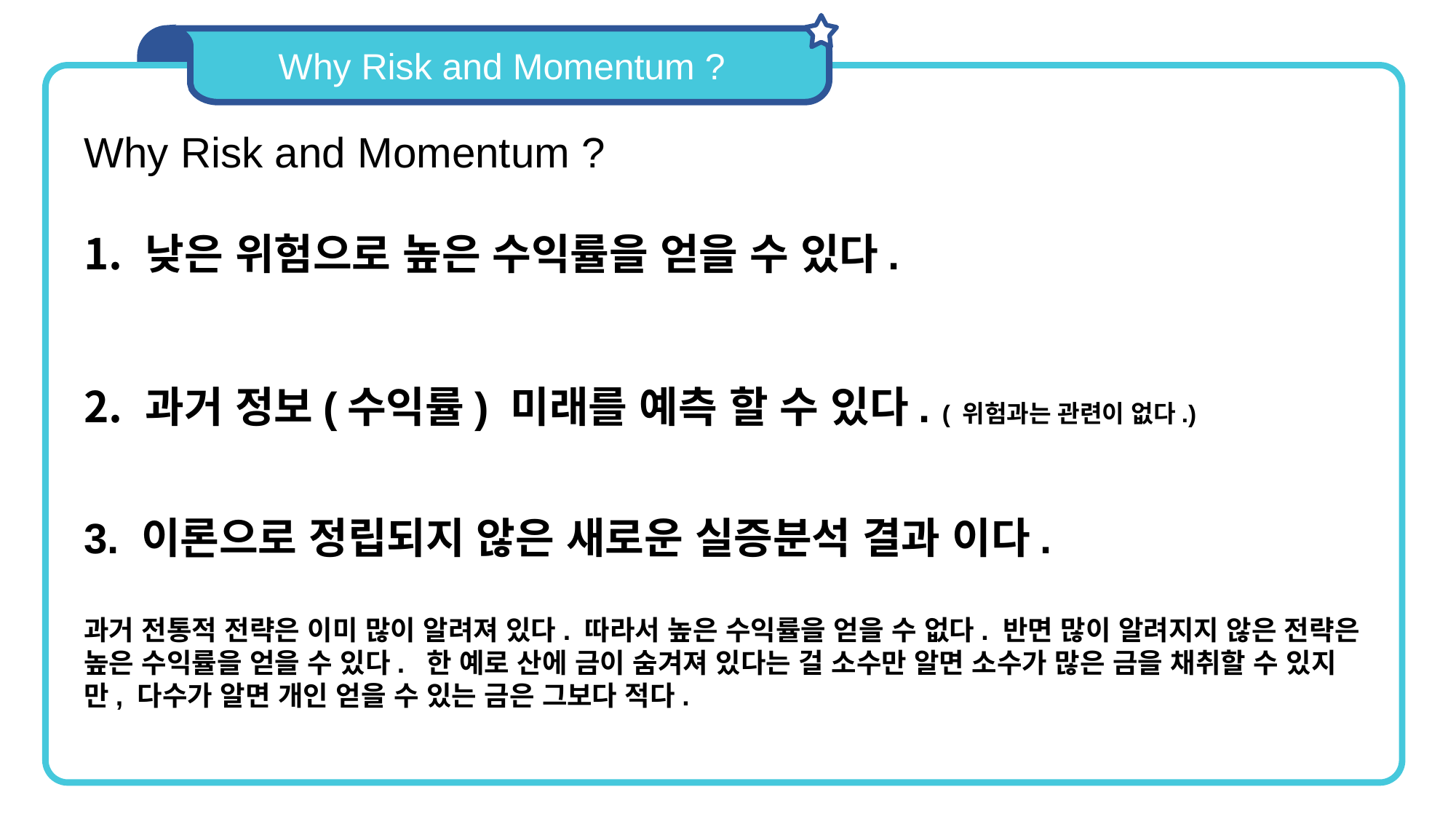

Why Risk and Momentum ?
Low Risk Anomaly & Momentum Anomaly
Why Risk and Momentum ?

낮은 위험으로 높은 수익률을 얻을 수 있다.

과거 정보(수익률) 미래를 예측 할 수 있다. ( 위험과는 관련이 없다.)

3. 이론으로 정립되지 않은 새로운 실증분석 결과 이다.

과거 전통적 전략은 이미 많이 알려져 있다. 따라서 높은 수익률을 얻을 수 없다. 반면 많이 알려지지 않은 전략은 높은 수익률을 얻을 수 있다.  한 예로 산에 금이 숨겨져 있다는 걸 소수만 알면 소수가 많은 금을 채취할 수 있지만, 다수가 알면 개인 얻을 수 있는 금은 그보다 적다.